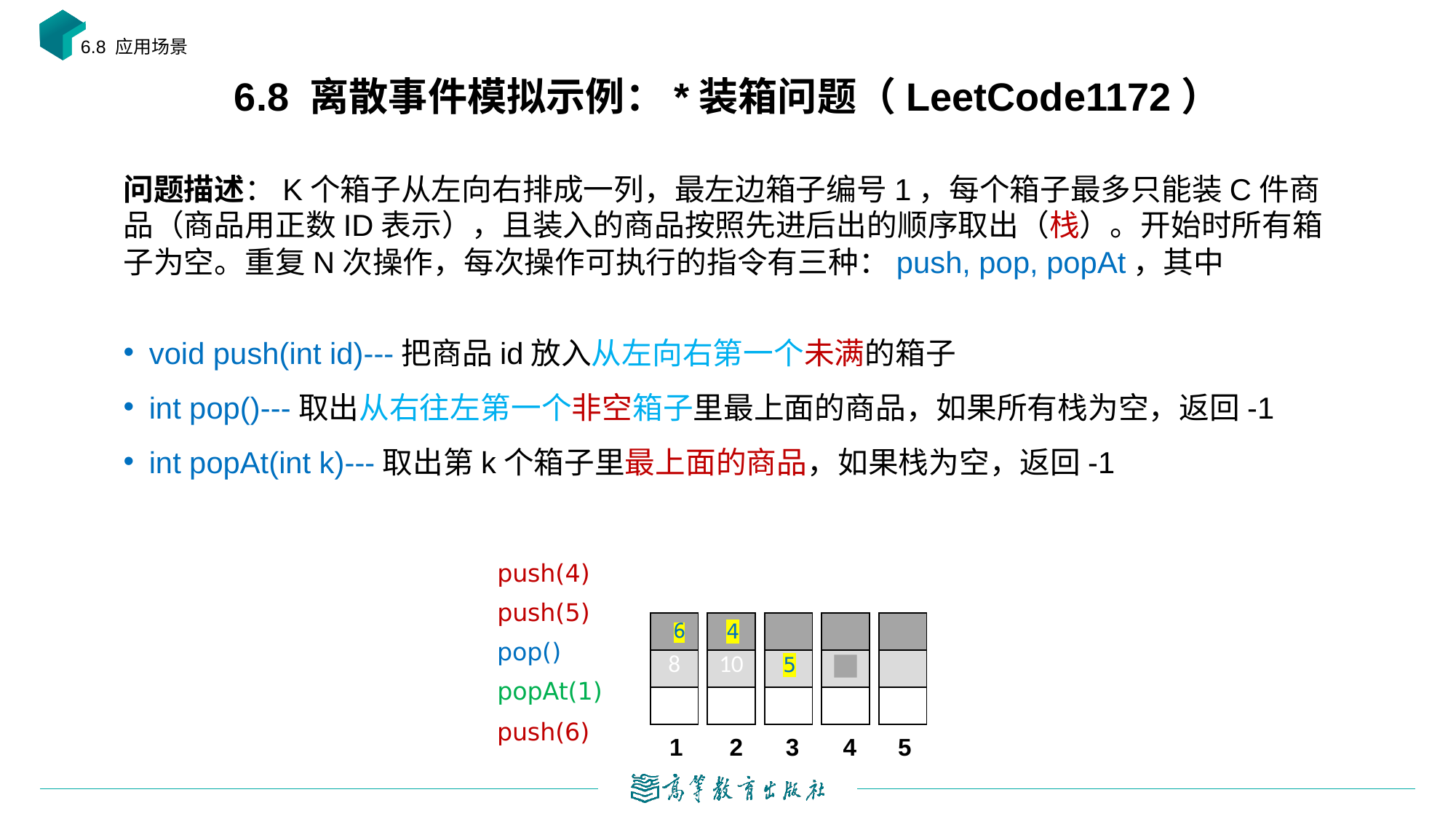

6.8 应用场景

# 6.8 离散事件模拟示例：*装箱问题（LeetCode1172）
问题描述：K个箱子从左向右排成一列，最左边箱子编号1，每个箱子最多只能装C件商品（商品用正数ID表示），且装入的商品按照先进后出的顺序取出（栈）。开始时所有箱子为空。重复N次操作，每次操作可执行的指令有三种：push, pop, popAt，其中

void push(int id)---把商品id放入从左向右第一个未满的箱子
int pop()---取出从右往左第一个非空箱子里最上面的商品，如果所有栈为空，返回-1
int popAt(int k)---取出第k个箱子里最上面的商品，如果栈为空，返回-1
push(4)
push(5)
| 3 |
| --- |
| 8 |
| 5 |
|  |
| --- |
| 10 |
| 2 |
4
|  |
| --- |
|  |
| 9 |
|  |
| --- |
| 7 |
| 2 |
|  |
| --- |
|  |
|  |

6
pop()
5

popAt(1)
push(6)
1
2
3
4
5